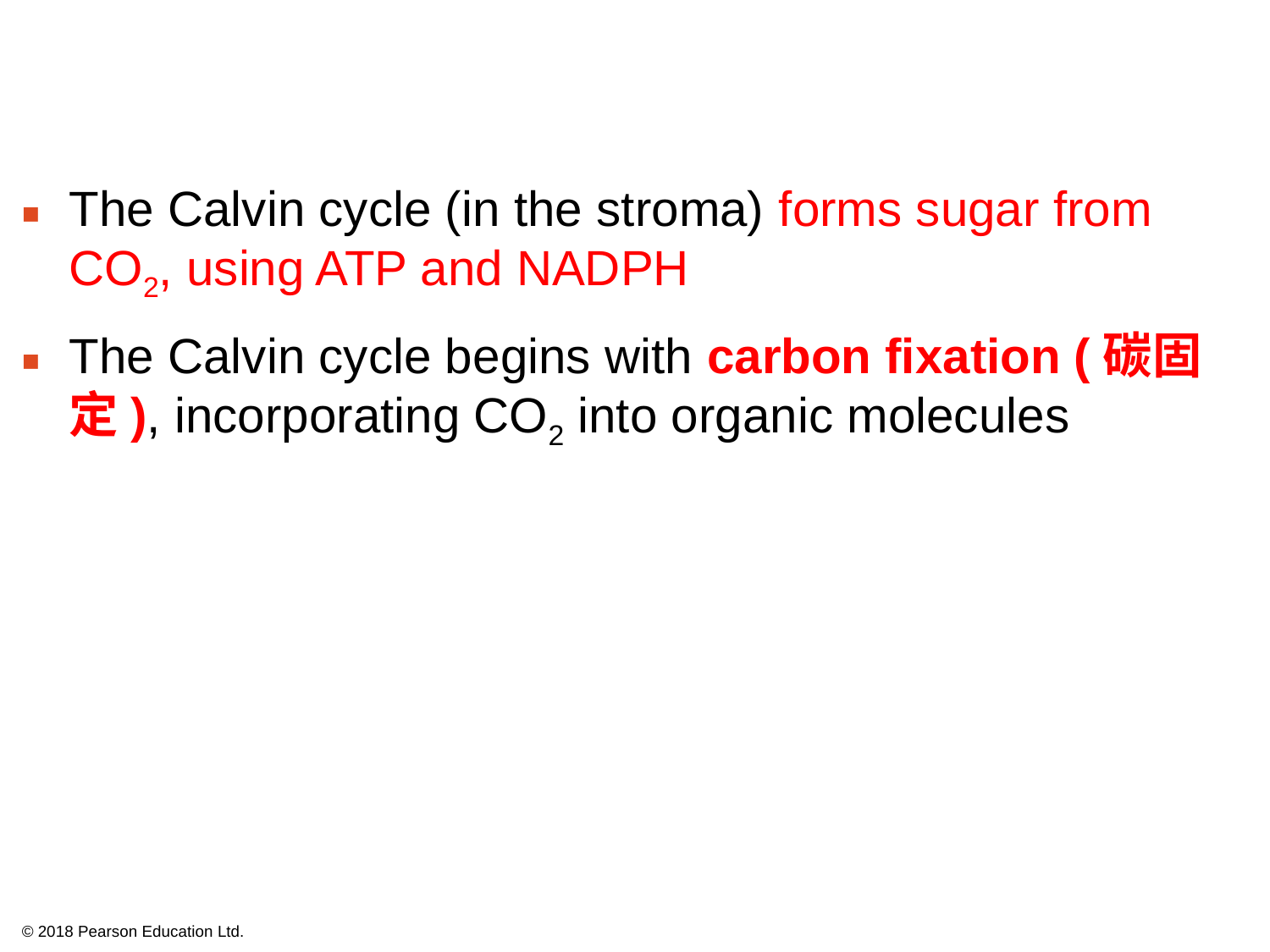

The Calvin cycle (in the stroma) forms sugar from CO2, using ATP and NADPH
The Calvin cycle begins with carbon fixation (碳固定), incorporating CO2 into organic molecules
© 2018 Pearson Education Ltd.